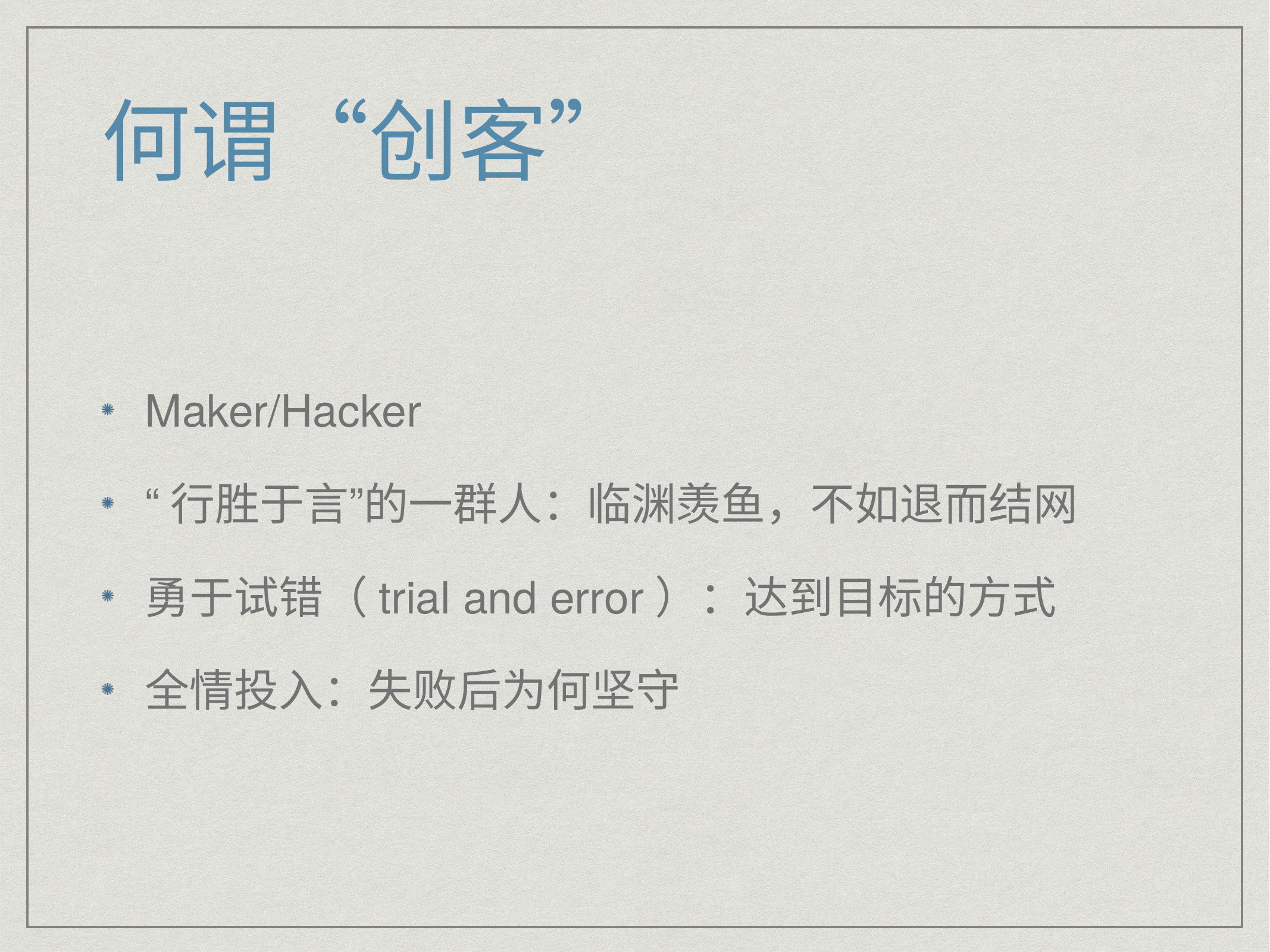

# 何谓“创客”
Maker/Hacker
“行胜于言”的一群人：临渊羡鱼，不如退而结网
勇于试错（trial and error）：达到目标的方式
全情投入：失败后为何坚守